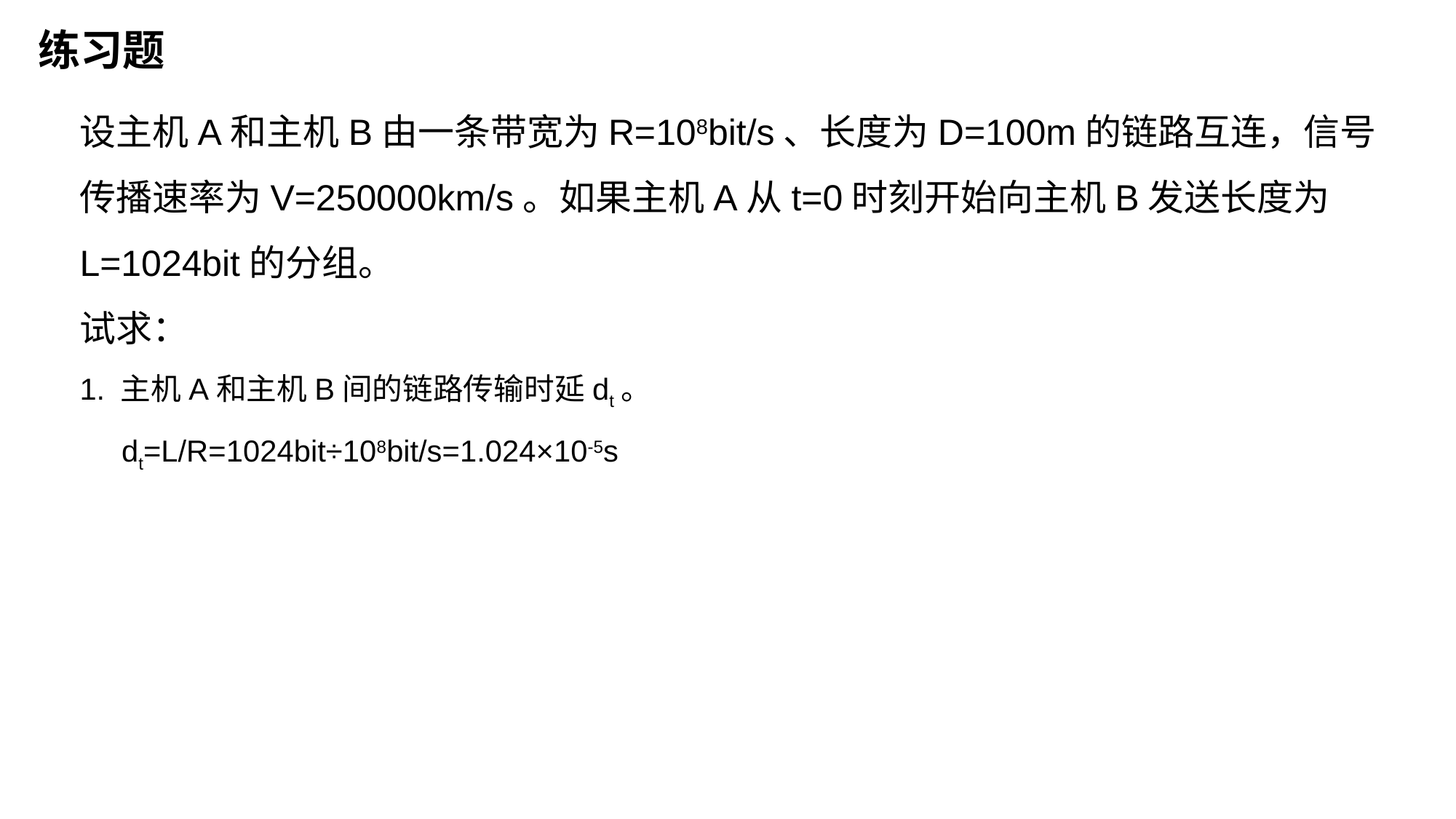

练习题
设主机A和主机B由一条带宽为R=108bit/s、长度为D=100m的链路互连，信号传播速率为V=250000km/s。如果主机A从t=0时刻开始向主机B发送长度为 L=1024bit的分组。
试求：
1. 主机A和主机B间的链路传输时延dt。
     dt=L/R=1024bit÷108bit/s=1.024×10-5s